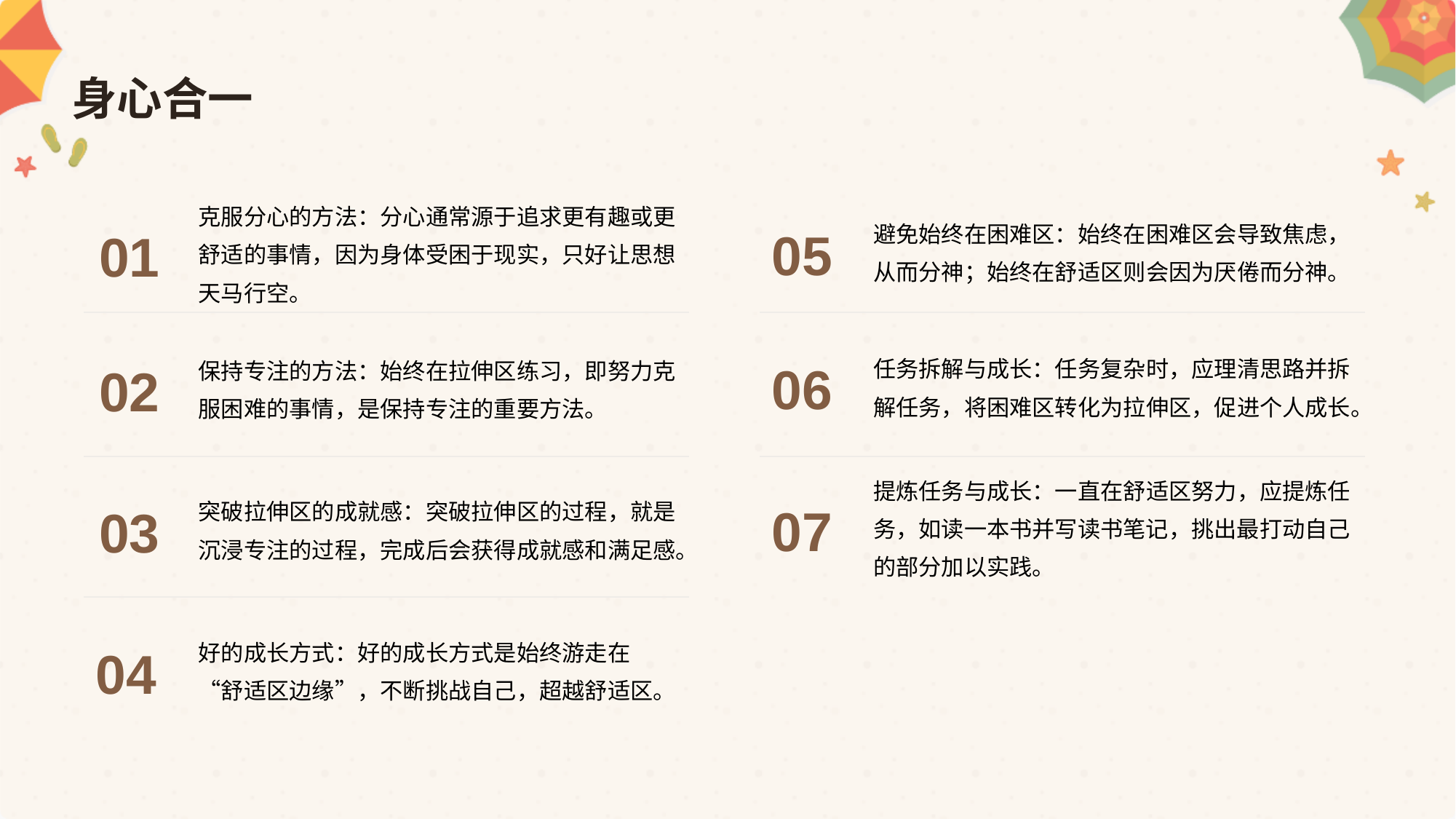

身心合一
避免始终在困难区：始终在困难区会导致焦虑，从而分神；始终在舒适区则会因为厌倦而分神。
克服分心的方法：分心通常源于追求更有趣或更舒适的事情，因为身体受困于现实，只好让思想天马行空。
05
01
任务拆解与成长：任务复杂时，应理清思路并拆解任务，将困难区转化为拉伸区，促进个人成长。
保持专注的方法：始终在拉伸区练习，即努力克服困难的事情，是保持专注的重要方法。
06
02
提炼任务与成长：一直在舒适区努力，应提炼任务，如读一本书并写读书笔记，挑出最打动自己的部分加以实践。
突破拉伸区的成就感：突破拉伸区的过程，就是沉浸专注的过程，完成后会获得成就感和满足感。
07
03
好的成长方式：好的成长方式是始终游走在“舒适区边缘”，不断挑战自己，超越舒适区。
04